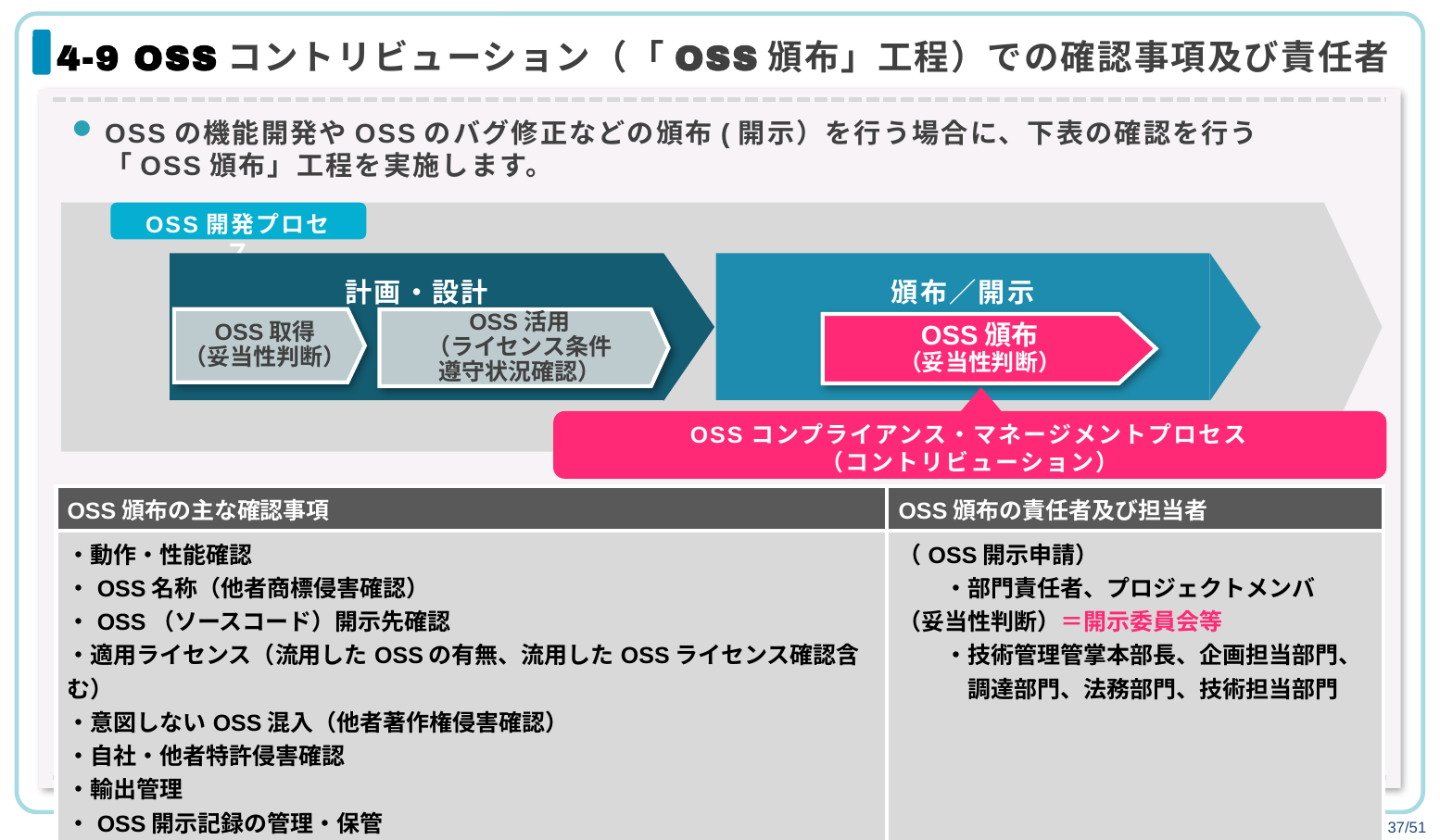

# 4-9 OSSコントリビューション（「OSS頒布」工程）での確認事項及び責任者

OSSの機能開発やOSSのバグ修正などの頒布(開示）を行う場合に、下表の確認を行う
「OSS頒布」工程を実施します。

OSS開発プロセス
計画・設計

頒布／開示

OSS頒布
（妥当性判断）

OSSコンプライアンス・マネージメントプロセス
（コントリビューション）
OSS取得
（妥当性判断）
OSS活用
（ライセンス条件
遵守状況確認）
| OSS頒布の主な確認事項 | OSS頒布の責任者及び担当者 |
| --- | --- |
| ・動作・性能確認 ・OSS名称（他者商標侵害確認） ・OSS（ソースコード）開示先確認 ・適用ライセンス（流用したOSSの有無、流用したOSSライセンス確認含む） ・意図しないOSS混入（他者著作権侵害確認） ・自社・他者特許侵害確認 ・輸出管理 ・OSS開示記録の管理・保管 ・その他のOSSライセンス義務の履行　など | （OSS開示申請） 　　・部門責任者、プロジェクトメンバ （妥当性判断）＝開示委員会等 　　・技術管理管掌本部長、企画担当部門、 　　　調達部門、法務部門、技術担当部門 |